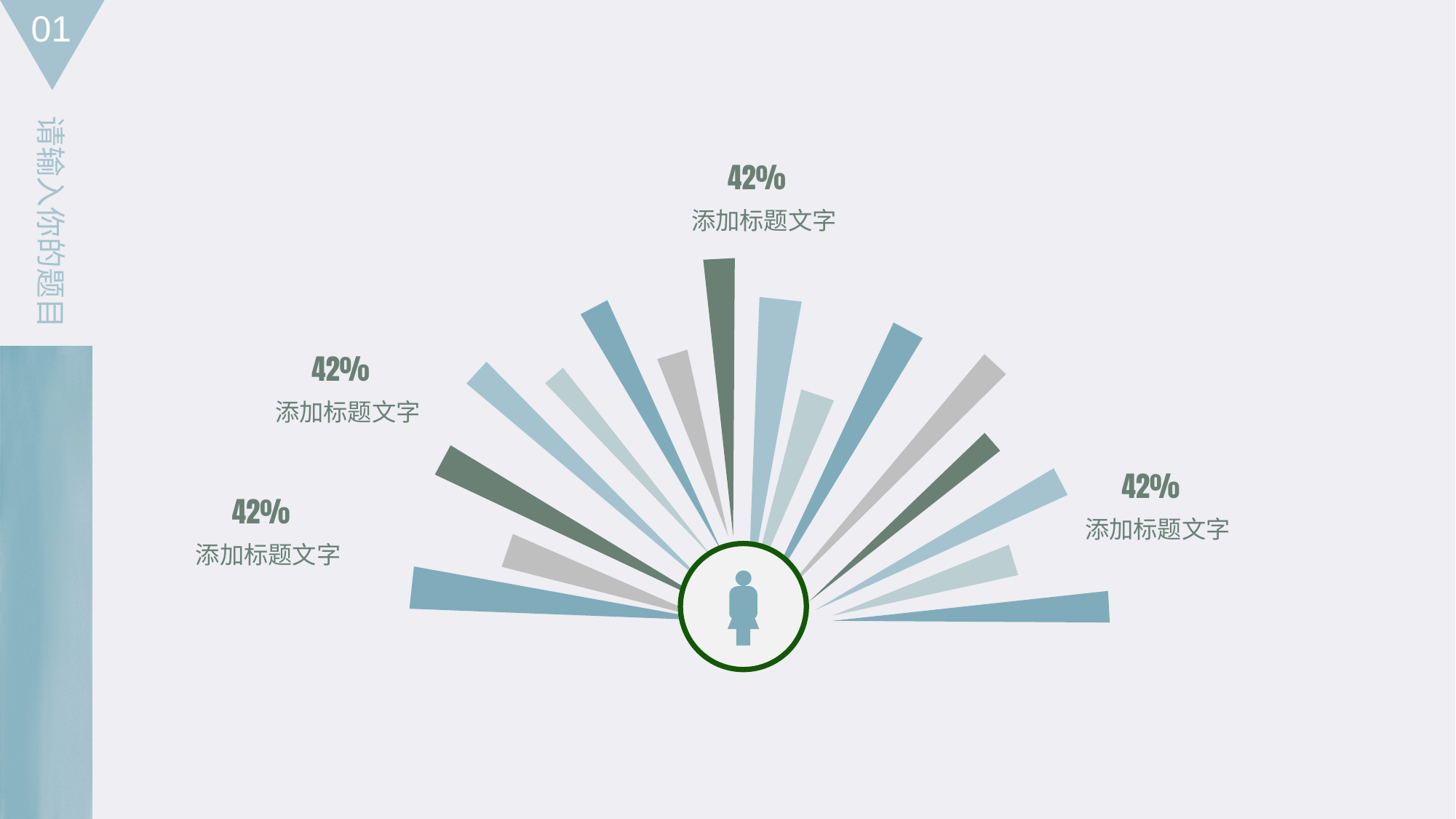

42%
添加标题文字

42%
添加标题文字
42%
添加标题文字
42%
添加标题文字